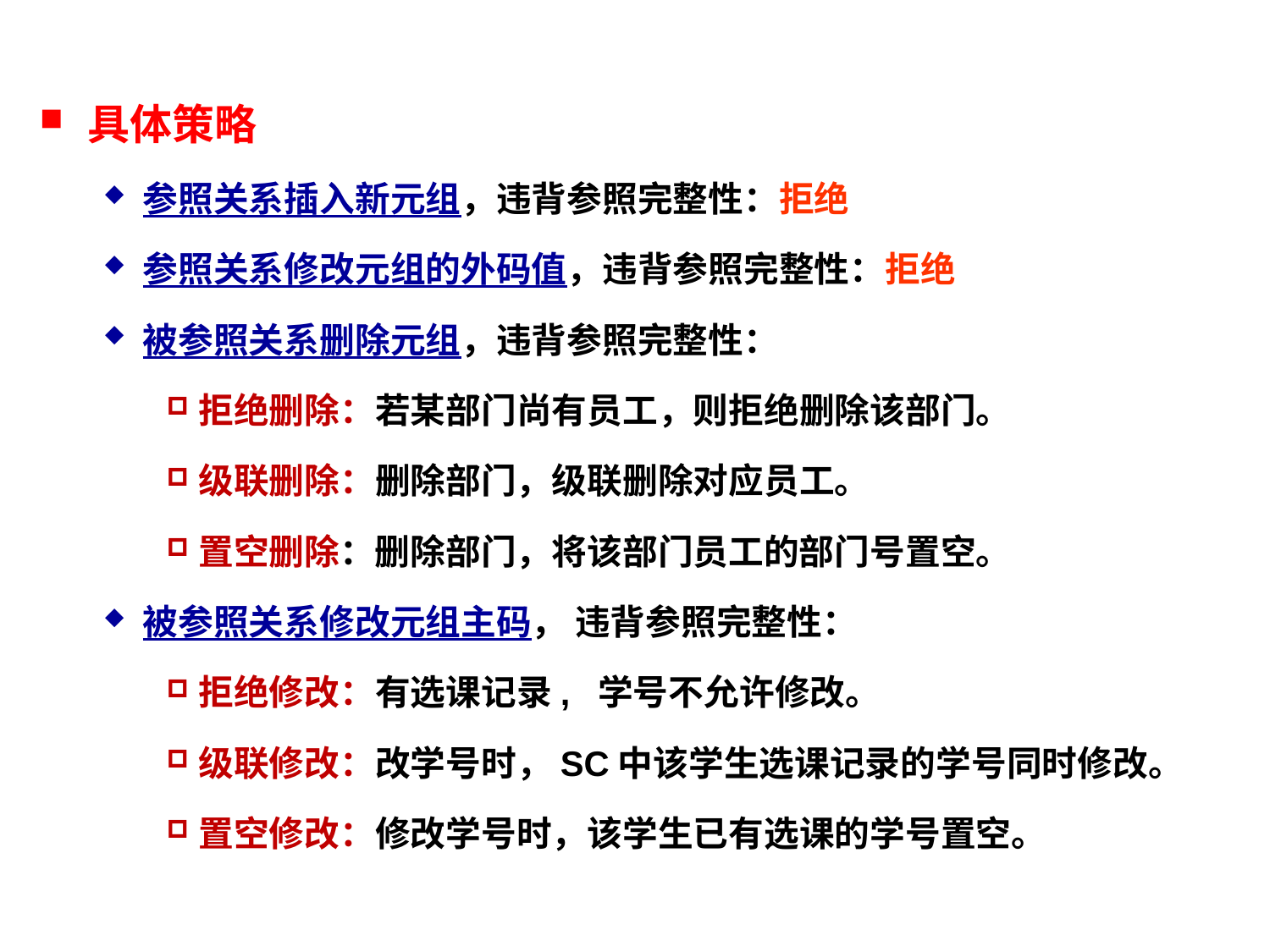

具体策略
参照关系插入新元组，违背参照完整性：拒绝
参照关系修改元组的外码值，违背参照完整性：拒绝
被参照关系删除元组，违背参照完整性：
拒绝删除：若某部门尚有员工，则拒绝删除该部门。
级联删除：删除部门，级联删除对应员工。
置空删除：删除部门，将该部门员工的部门号置空。
被参照关系修改元组主码， 违背参照完整性：
拒绝修改：有选课记录,  学号不允许修改。
级联修改：改学号时，SC中该学生选课记录的学号同时修改。
置空修改：修改学号时，该学生已有选课的学号置空。